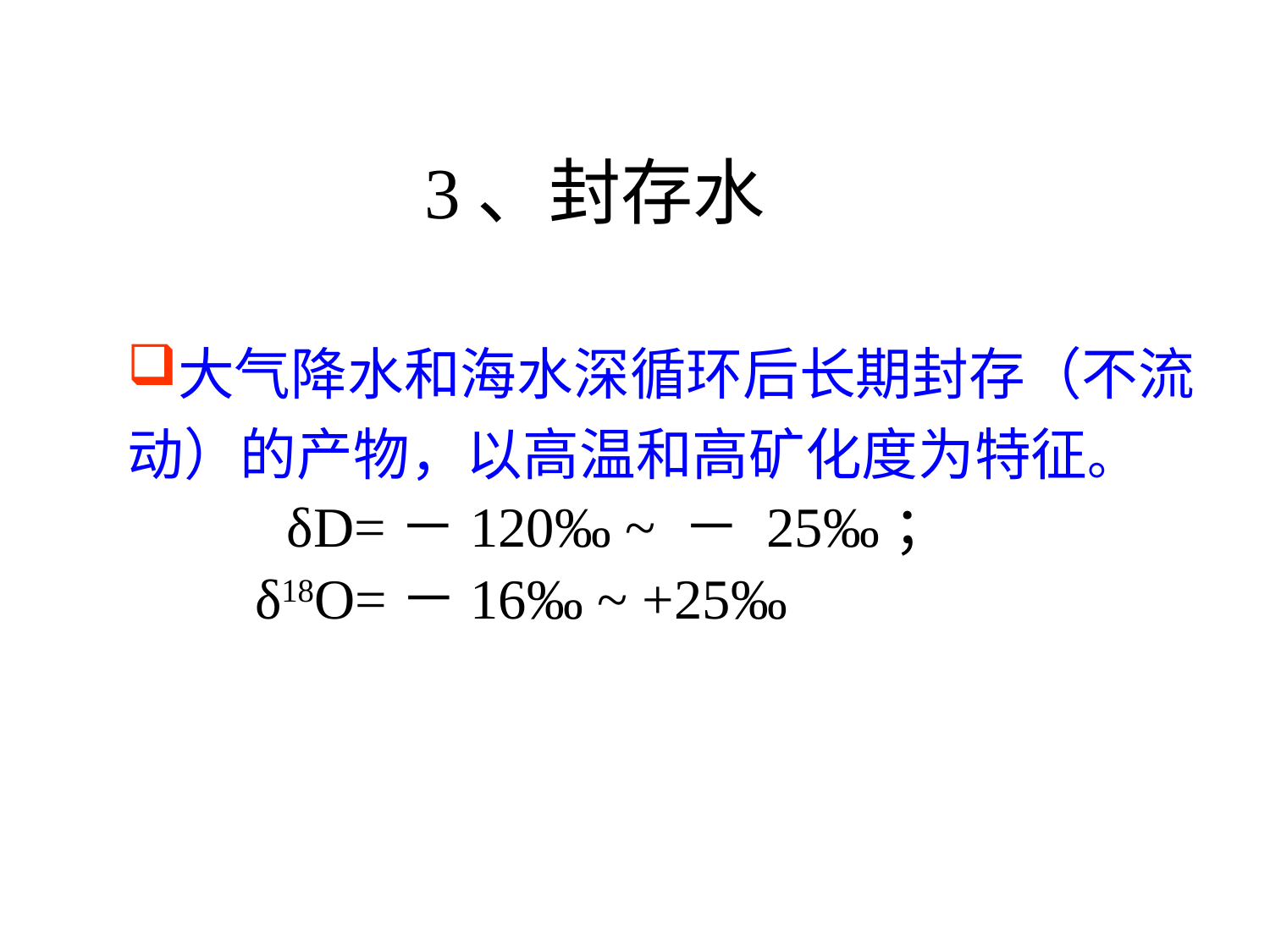

# 3、封存水

大气降水和海水深循环后长期封存（不流动）的产物，以高温和高矿化度为特征。
             δD=－120‰ ~ － 25‰；
         δ18O=－16‰ ~ +25‰